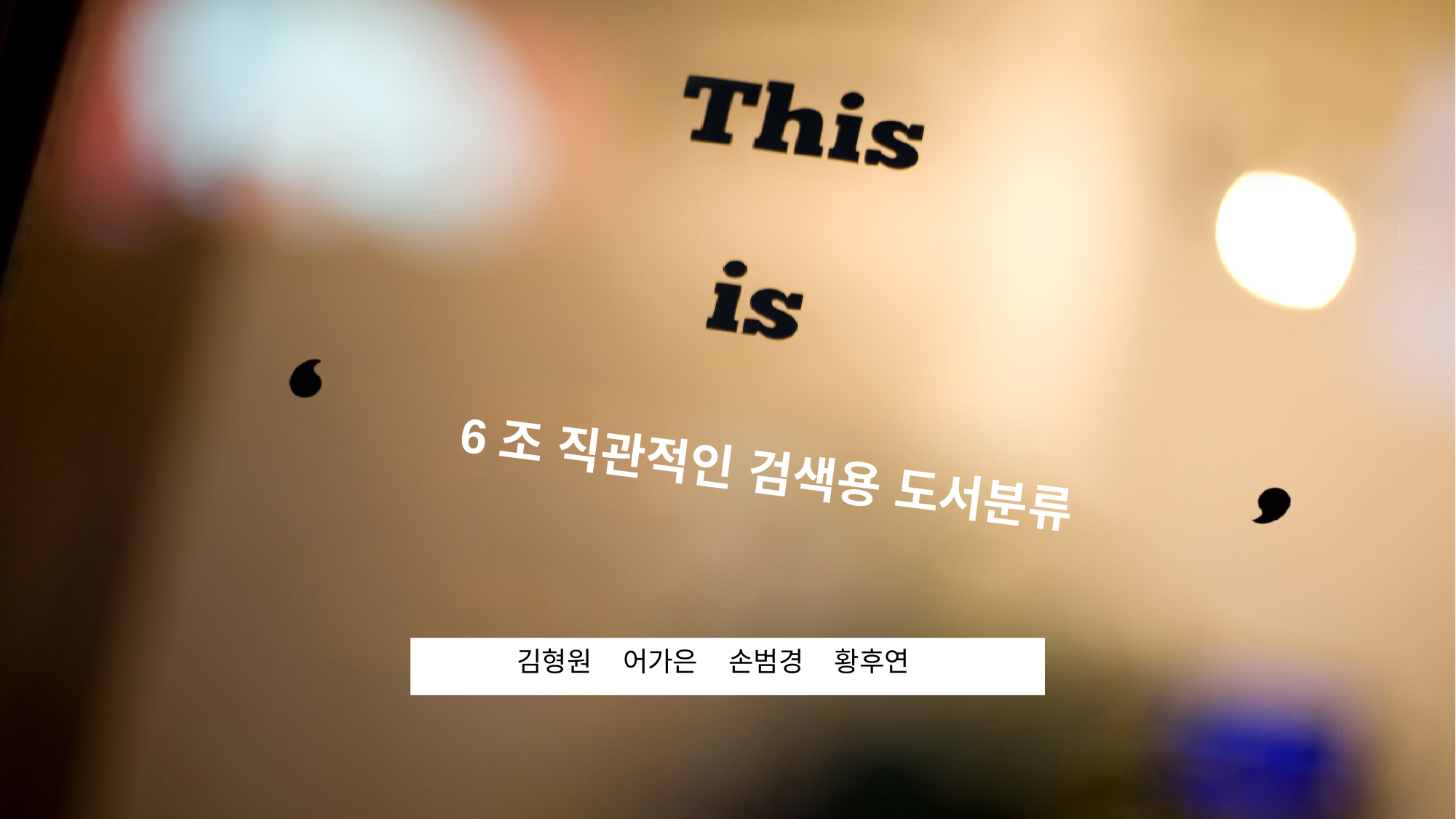

6조 직관적인 검색용 도서분류
김형원    어가은    손범경    황후연